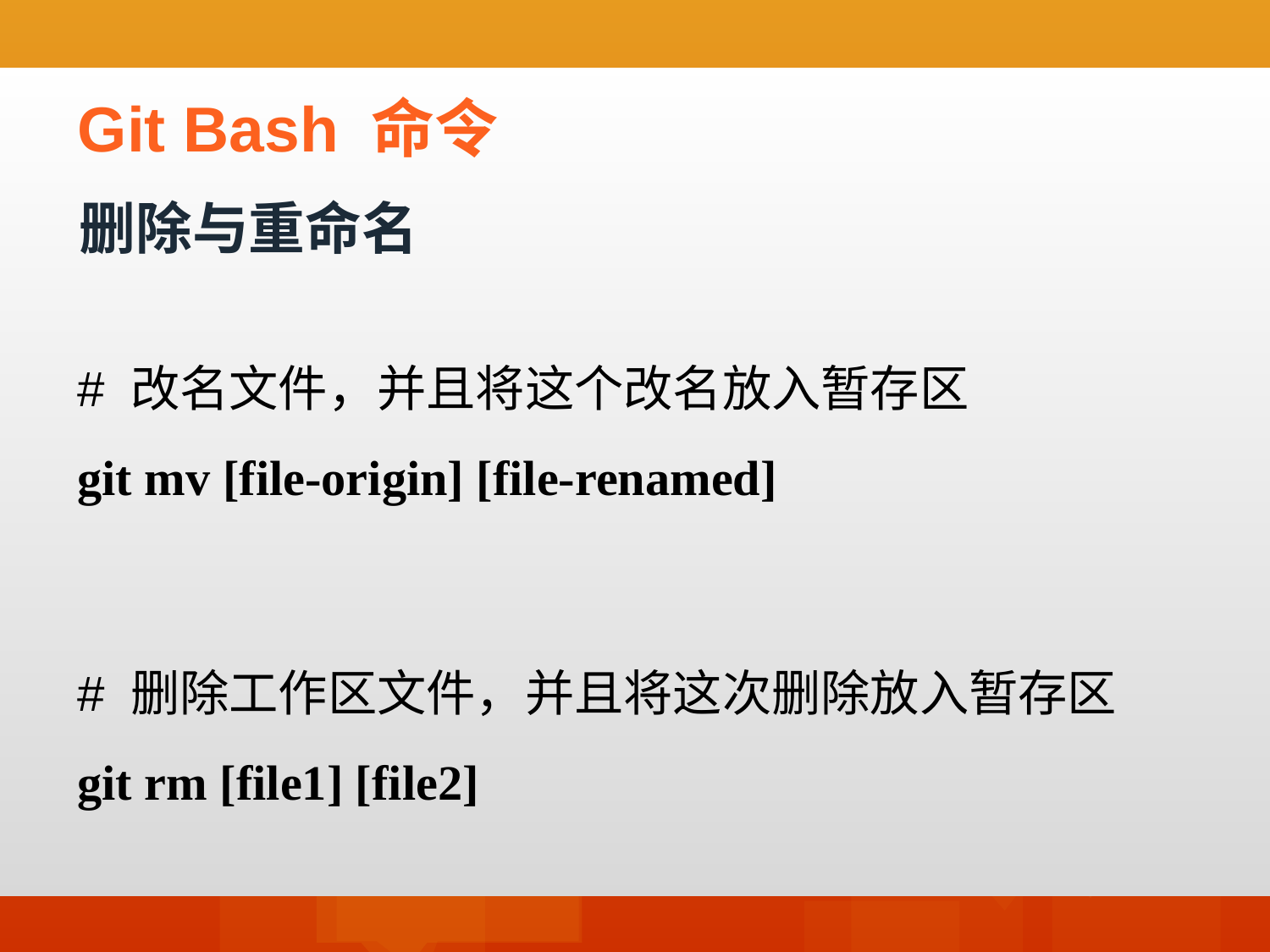

Git Bash 命令
删除与重命名

# 改名文件，并且将这个改名放入暂存区
git mv [file-origin] [file-renamed]

# 删除工作区文件，并且将这次删除放入暂存区
git rm [file1] [file2]